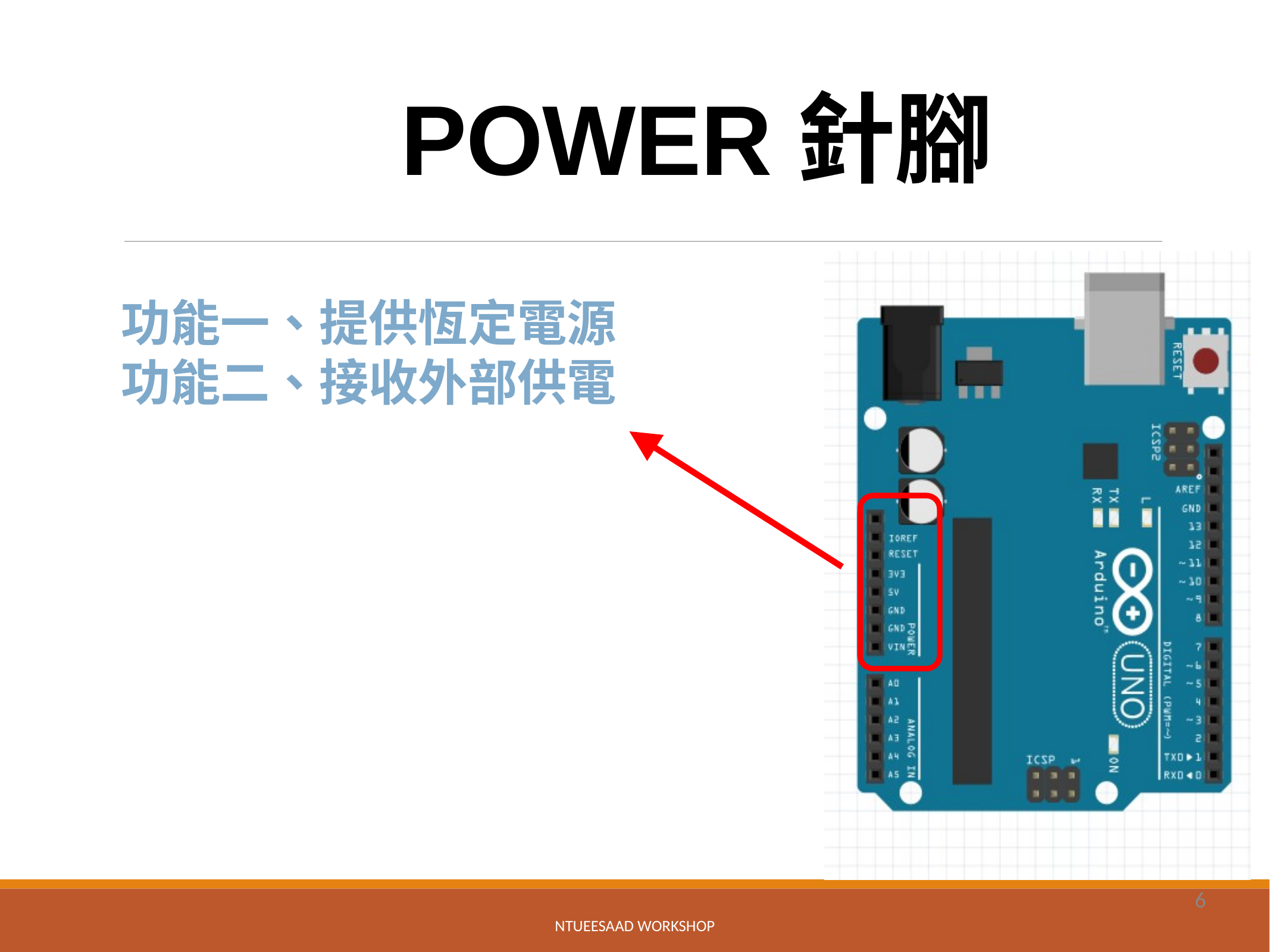

# POWER針腳

功能一、提供恆定電源
功能二、接收外部供電

6
NTUEESAAD WORKSHOP